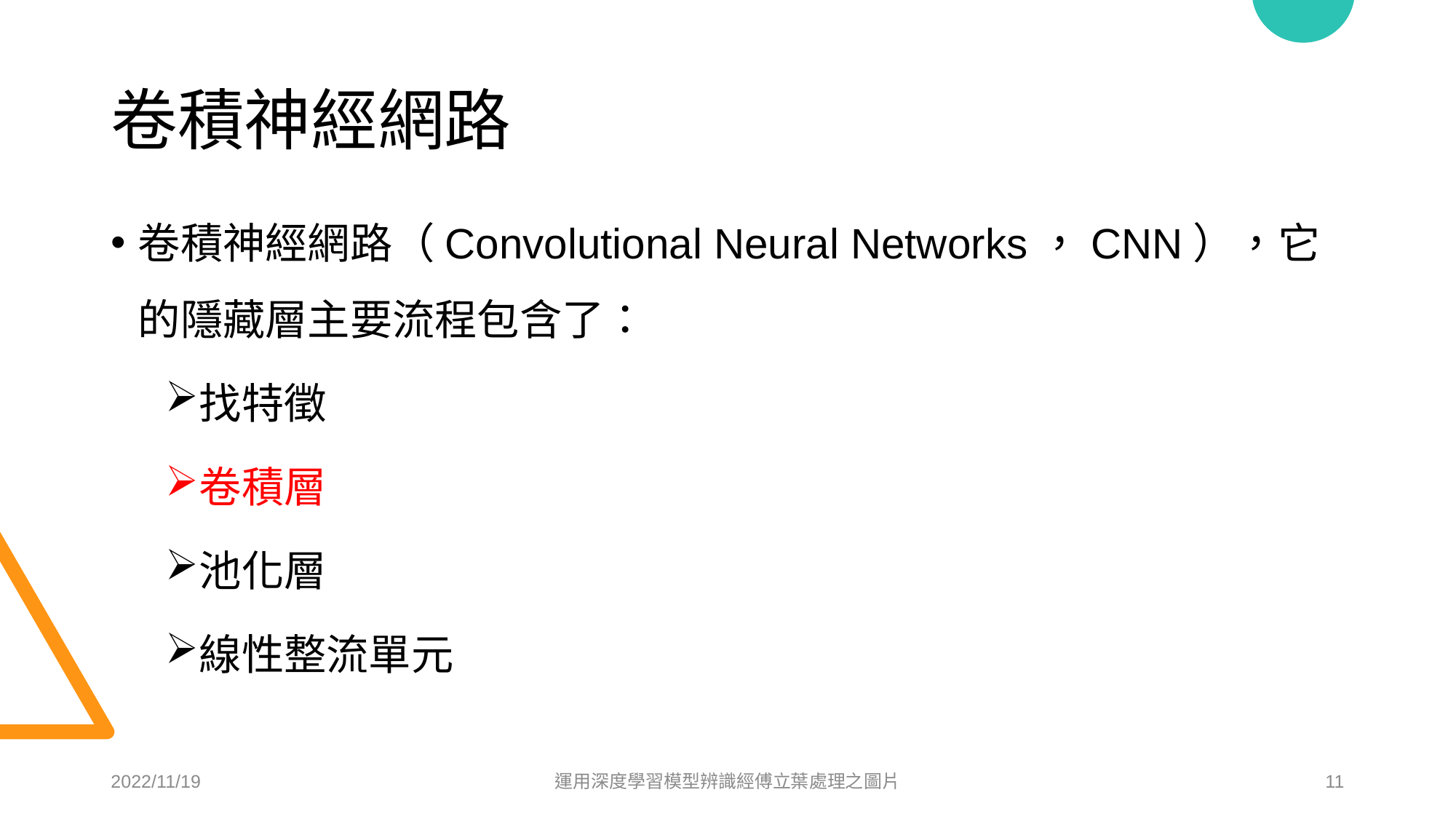

# 卷積神經網路
卷積神經網路（Convolutional Neural Networks，CNN），它的隱藏層主要流程包含了：
找特徵
卷積層
池化層
線性整流單元
2022/11/19
運用深度學習模型辨識經傅立葉處理之圖片
11